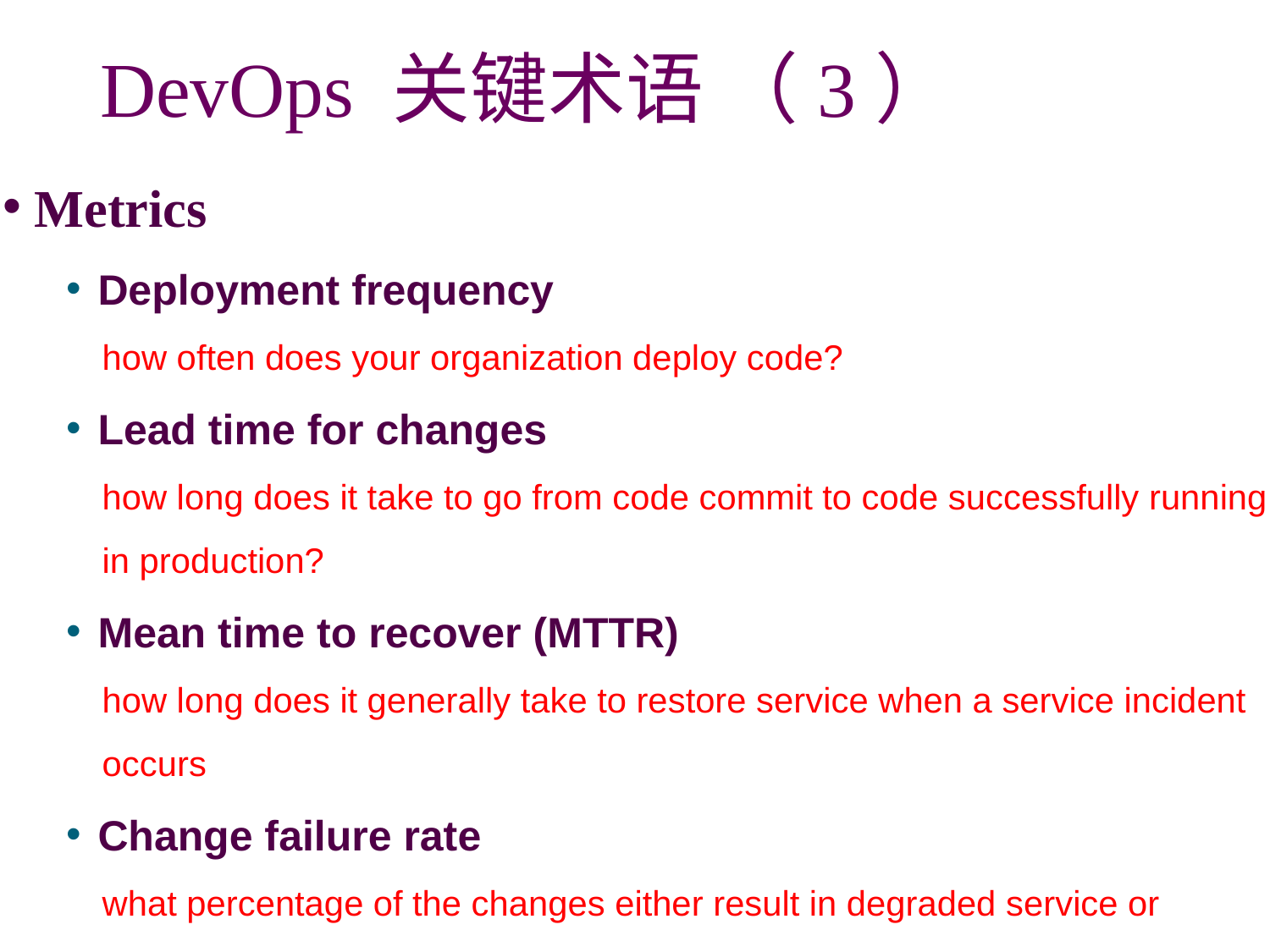

# DevOps 关键术语 （3）
Metrics
Deployment frequency
how often does your organization deploy code?
Lead time for changes
how long does it take to go from code commit to code successfully running in production?
Mean time to recover (MTTR)
how long does it generally take to restore service when a service incident occurs
Change failure rate
what percentage of the changes either result in degraded service or subsequently require remediation?